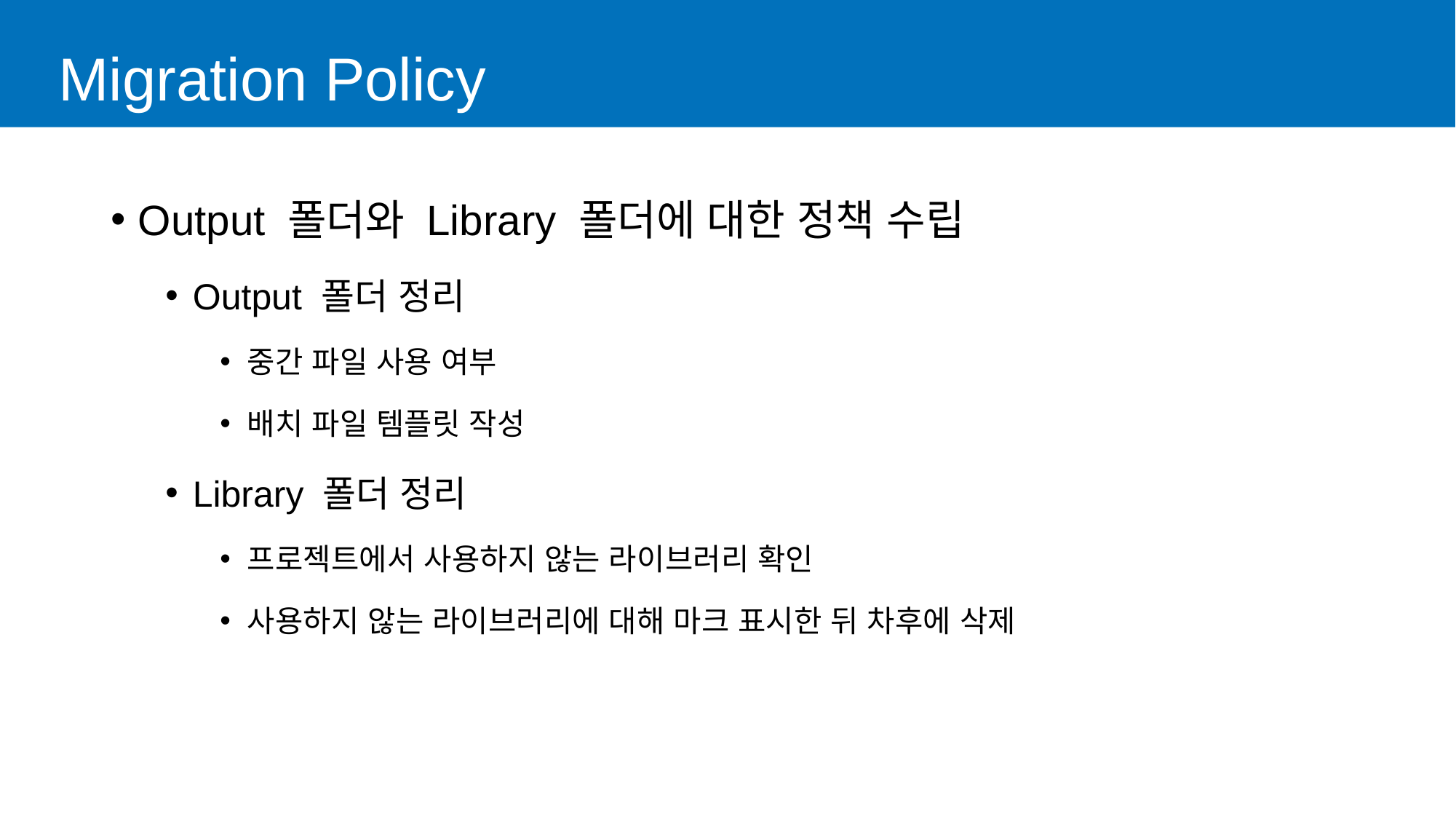

# Migration Policy
Output 폴더와 Library 폴더에 대한 정책 수립
Output 폴더 정리
중간 파일 사용 여부
배치 파일 템플릿 작성
Library 폴더 정리
프로젝트에서 사용하지 않는 라이브러리 확인
사용하지 않는 라이브러리에 대해 마크 표시한 뒤 차후에 삭제